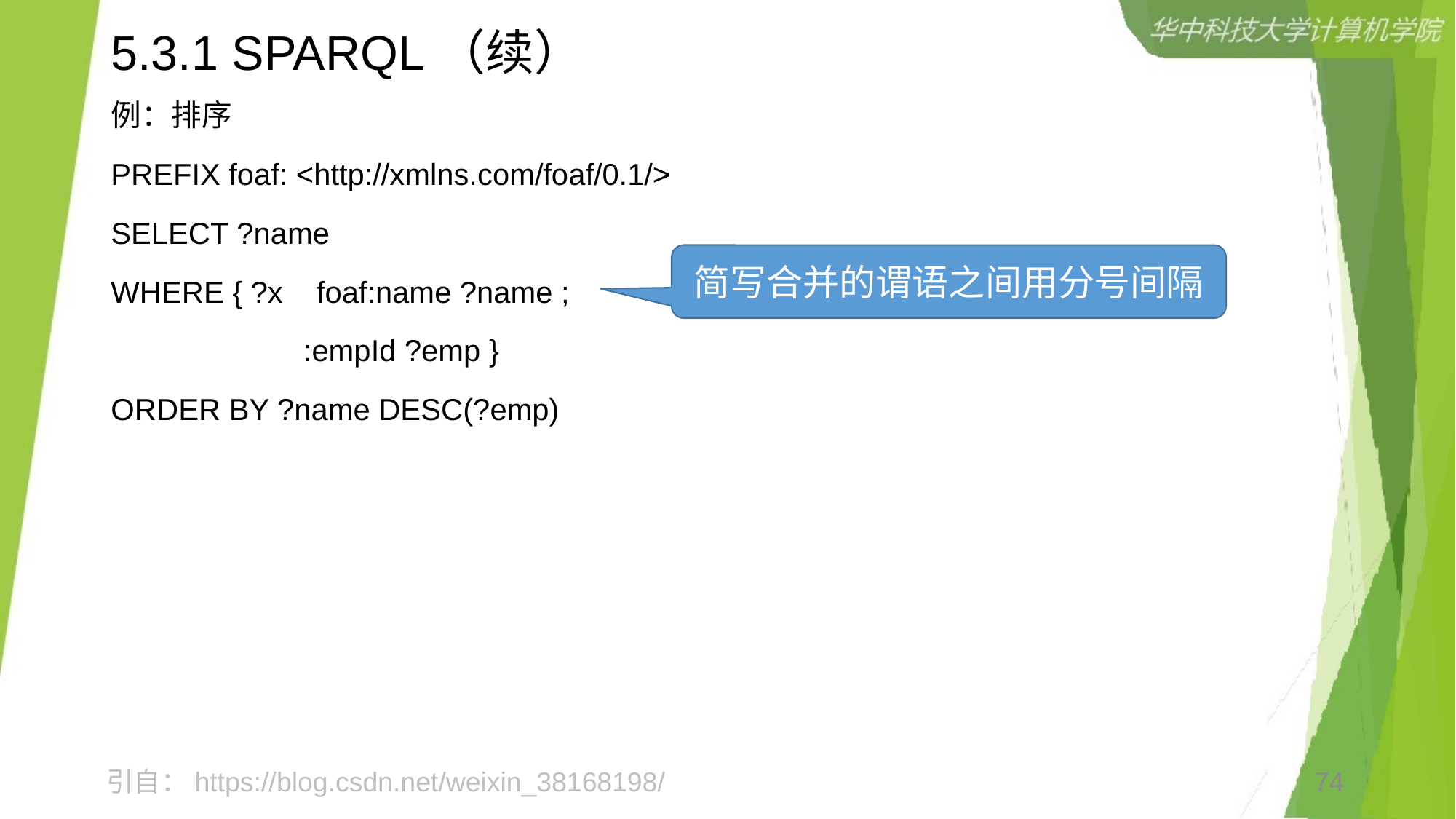

# 5.3.1 SPARQL（续）
例：排序
PREFIX foaf: <http://xmlns.com/foaf/0.1/>
SELECT ?name
WHERE { ?x    foaf:name ?name ;
                       :empId ?emp }
ORDER BY ?name DESC(?emp)

简写合并的谓语之间用分号间隔
引自：https://blog.csdn.net/weixin_38168198/
74